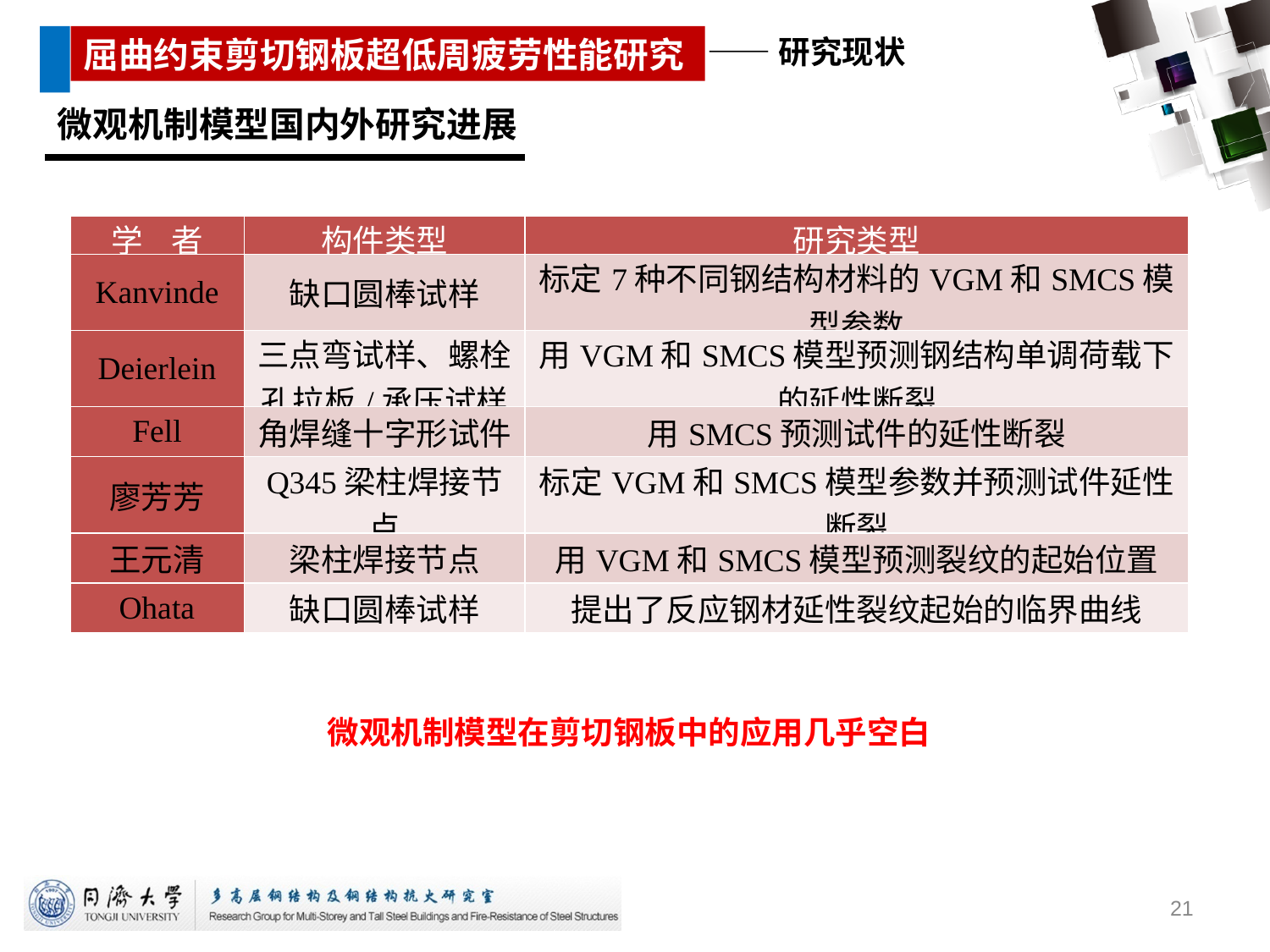

微观机制模型国内外研究进展
| 学 者 | 构件类型 | 研究类型 |
| --- | --- | --- |
| Kanvinde | 缺口圆棒试样 | 标定7种不同钢结构材料的VGM和SMCS模型参数 |
| Deierlein | 三点弯试样、螺栓孔拉板/承压试样 | 用VGM和SMCS模型预测钢结构单调荷载下的延性断裂 |
| Fell | 角焊缝十字形试件 | 用SMCS预测试件的延性断裂 |
| 廖芳芳 | Q345梁柱焊接节点 | 标定VGM和SMCS模型参数并预测试件延性断裂 |
| 王元清 | 梁柱焊接节点 | 用VGM和SMCS模型预测裂纹的起始位置 |
| Ohata | 缺口圆棒试样 | 提出了反应钢材延性裂纹起始的临界曲线 |
微观机制模型在剪切钢板中的应用几乎空白
21